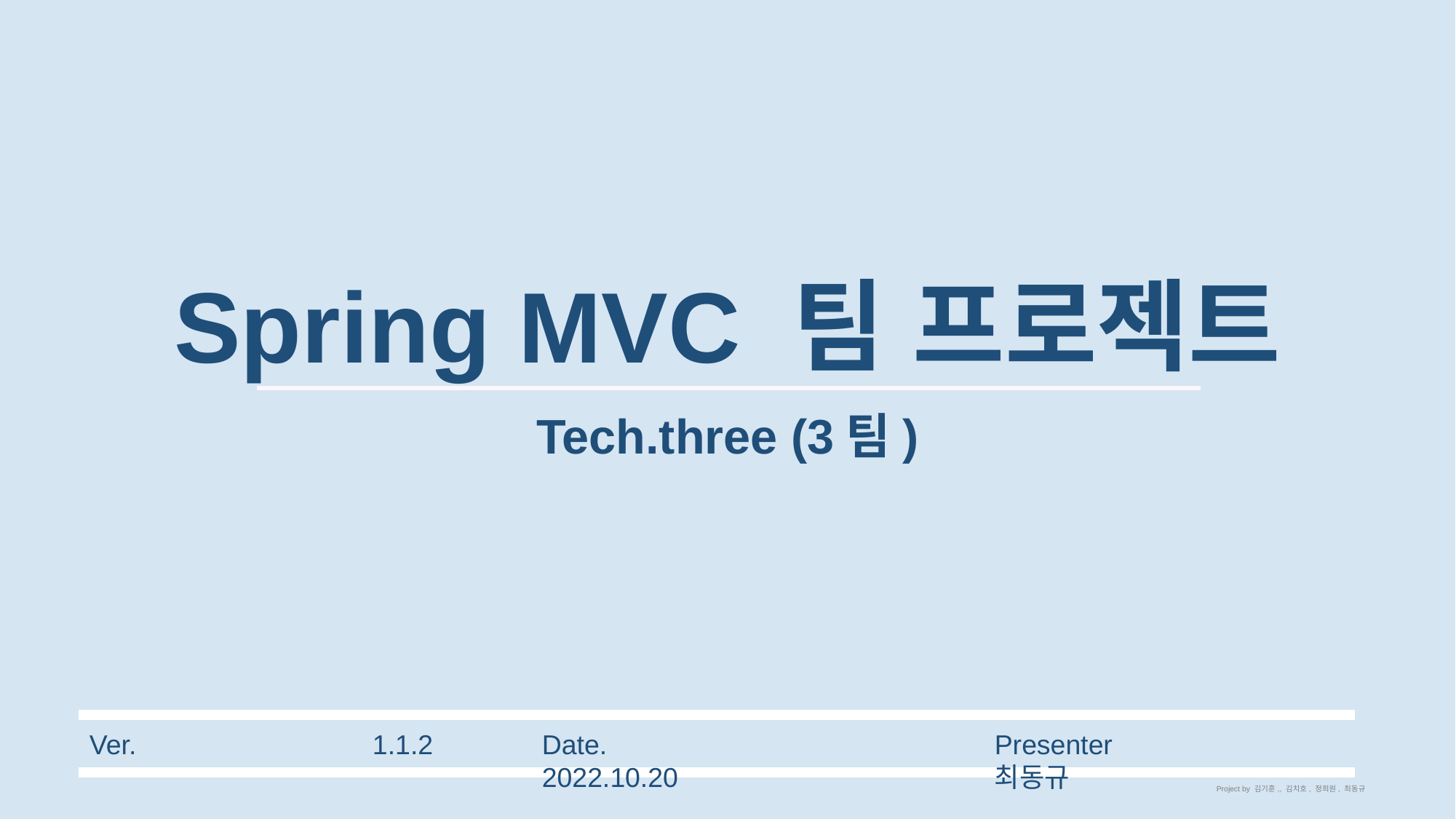

# Spring MVC 팀 프로젝트
Tech.three (3팀)
Ver.                               1.1.2
Date.                        2022.10.20
Presenter                        최동규
Project by 김기훈,, 김치호, 정희원, 최동규